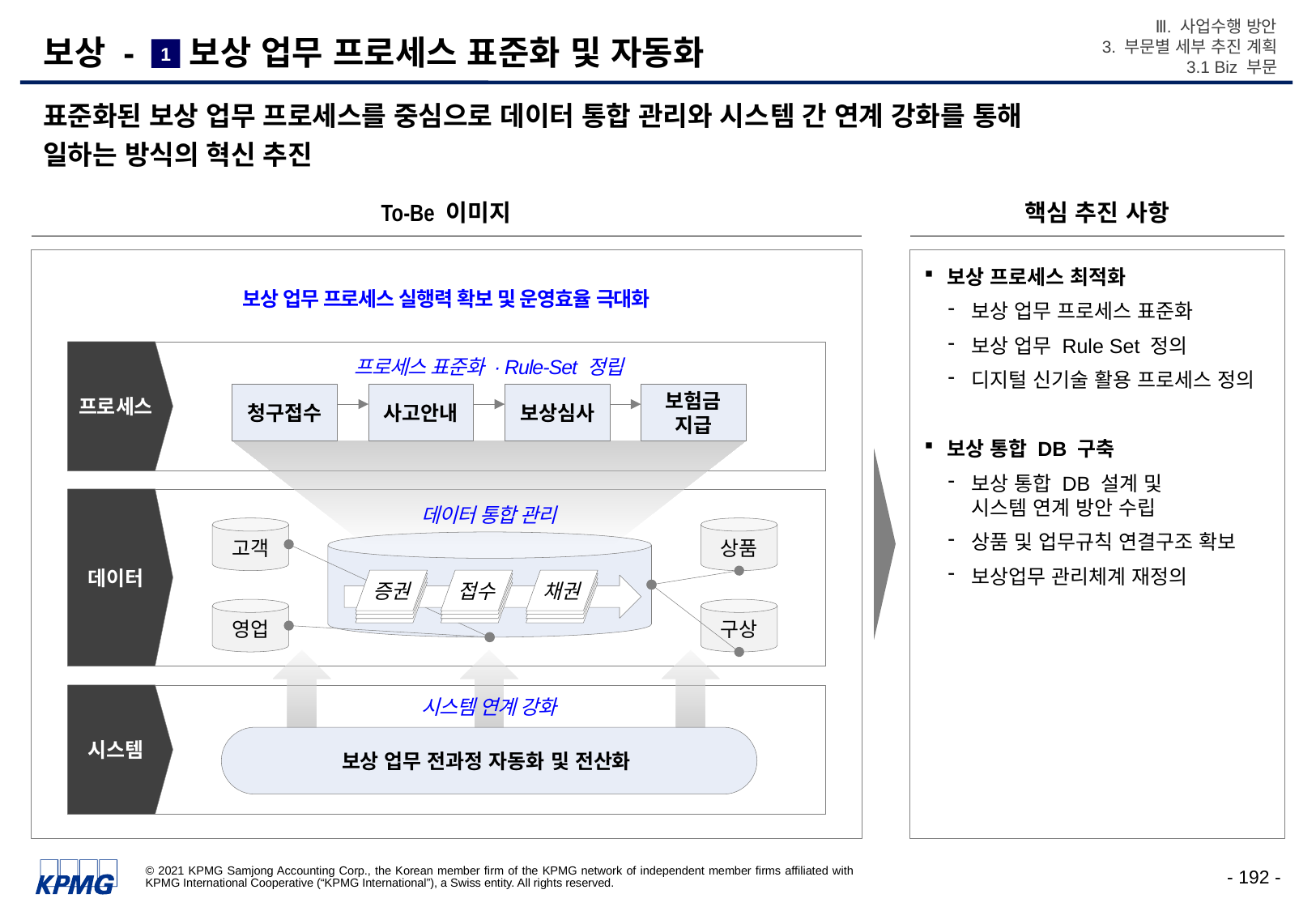

Ⅲ. 사업수행 방안
3. 부문별 세부 추진 계획
3.1 Biz 부문
# 보상 -     보상 업무 프로세스 표준화 및 자동화
1
표준화된 보상 업무 프로세스를 중심으로 데이터 통합 관리와 시스템 간 연계 강화를 통해
일하는 방식의 혁신 추진

To-Be 이미지
핵심 추진 사항

보상 프로세스 최적화
보상 업무 프로세스 표준화
보상 업무 Rule Set 정의
디지털 신기술 활용 프로세스 정의

보상 통합 DB 구축
보상 통합 DB 설계 및
시스템 연계 방안 수립
상품 및 업무규칙 연결구조 확보
보상업무 관리체계 재정의
보상 업무 프로세스 실행력 확보 및 운영효율 극대화

프로세스
프로세스 표준화 · Rule-Set 정립
청구접수
사고안내
보상심사
보험금
지급

데이터
데이터 통합 관리
고객
상품

증권
증권
증권
증권
접수
접수
접수
접수
채권
채권
채권
채권

영업
구상

시스템

시스템 연계 강화
보상 업무 전과정 자동화 및 전산화